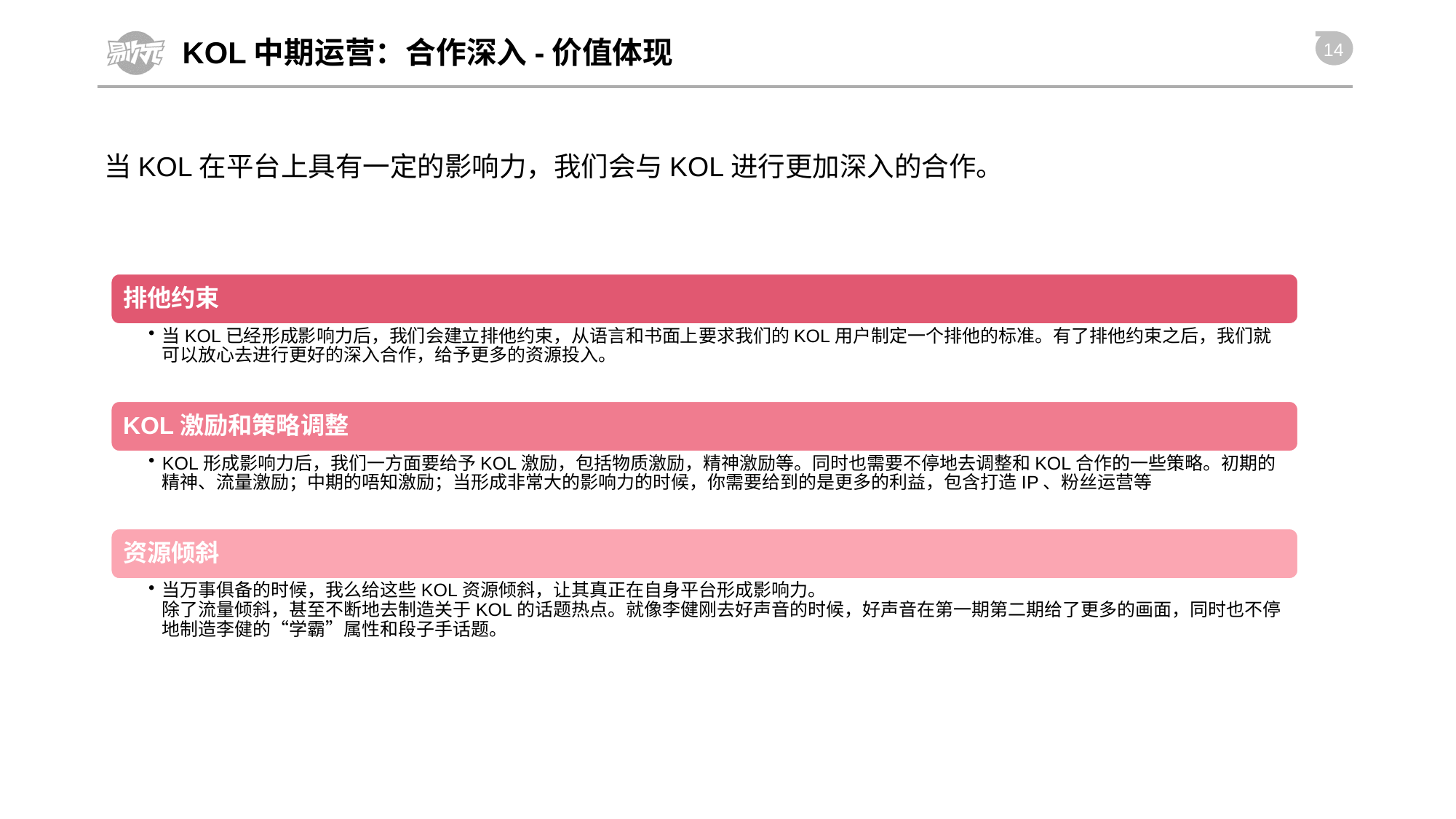

# KOL中期运营：合作深入-价值体现
当KOL在平台上具有一定的影响力，我们会与KOL进行更加深入的合作。
排他约束
当KOL已经形成影响力后，我们会建立排他约束，从语言和书面上要求我们的KOL用户制定一个排他的标准。有了排他约束之后，我们就可以放心去进行更好的深入合作，给予更多的资源投入。

KOL激励和策略调整
KOL形成影响力后，我们一方面要给予KOL激励，包括物质激励，精神激励等。同时也需要不停地去调整和KOL合作的一些策略。初期的精神、流量激励；中期的唔知激励；当形成非常大的影响力的时候，你需要给到的是更多的利益，包含打造IP、粉丝运营等

资源倾斜
当万事俱备的时候，我么给这些KOL资源倾斜，让其真正在自身平台形成影响力。
除了流量倾斜，甚至不断地去制造关于KOL的话题热点。就像李健刚去好声音的时候，好声音在第一期第二期给了更多的画面，同时也不停地制造李健的“学霸”属性和段子手话题。